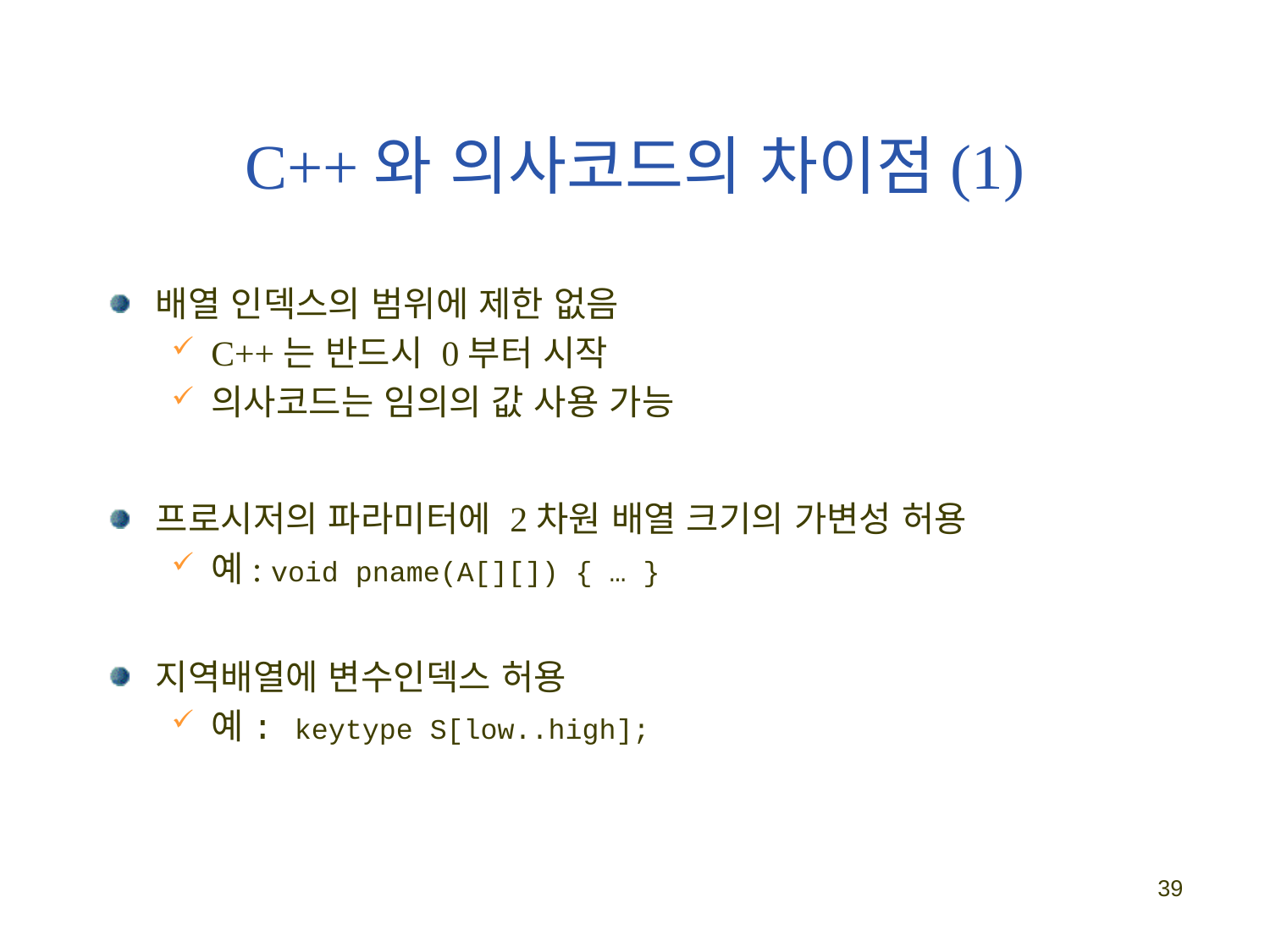

# C++와 의사코드의 차이점(1)
배열 인덱스의 범위에 제한 없음
C++는 반드시 0부터 시작
의사코드는 임의의 값 사용 가능

프로시저의 파라미터에 2차원 배열 크기의 가변성 허용
예: void pname(A[][]) { … }

지역배열에 변수인덱스 허용
예: keytype S[low..high];
39